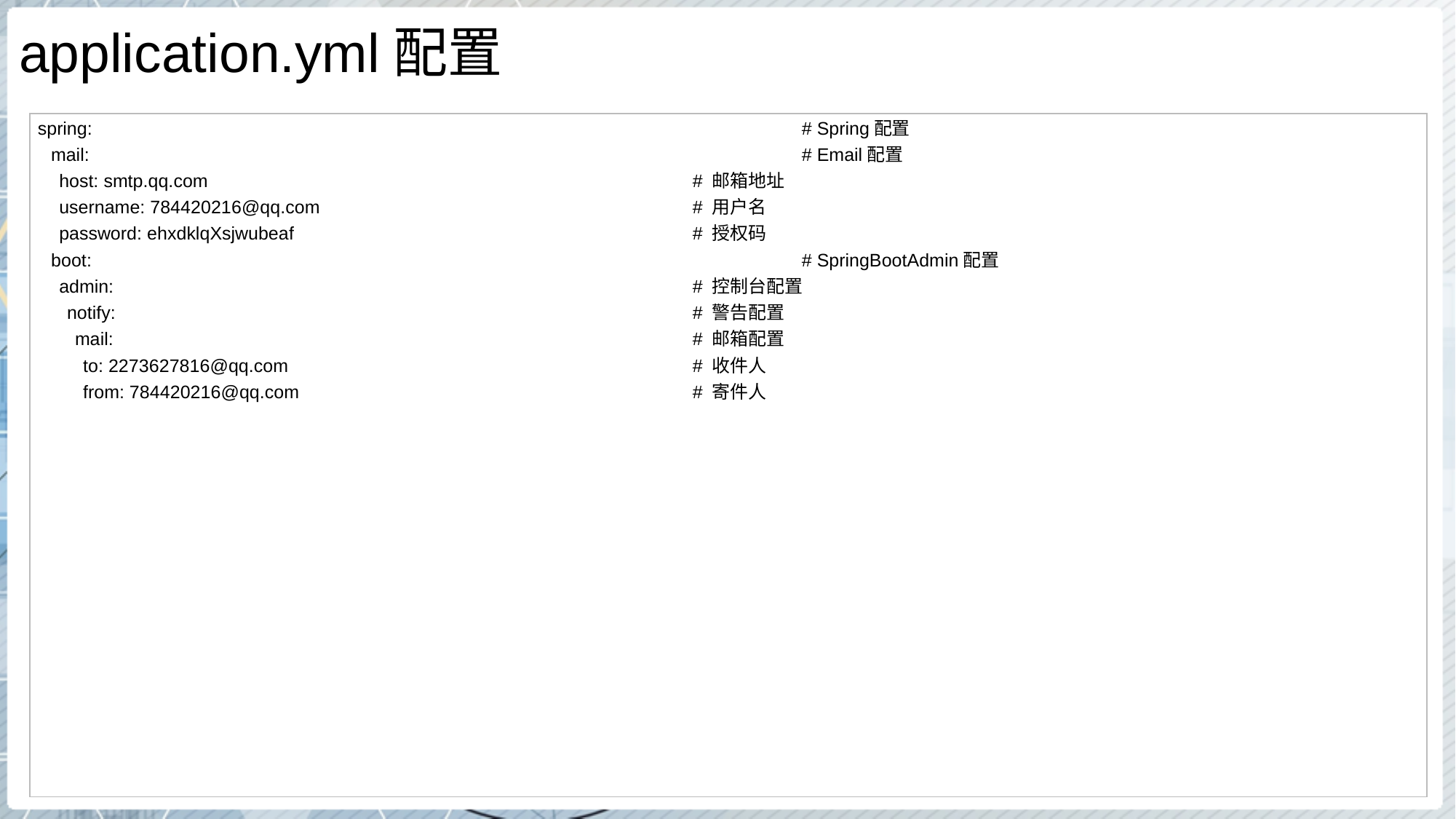

# application.yml配置
| spring: # Spring配置 mail: # Email配置 host: smtp.qq.com # 邮箱地址 username: 784420216@qq.com # 用户名 password: ehxdklqXsjwubeaf # 授权码 boot: # SpringBootAdmin配置 admin: # 控制台配置 notify: # 警告配置 mail: # 邮箱配置 to: 2273627816@qq.com # 收件人 from: 784420216@qq.com # 寄件人 |
| --- |